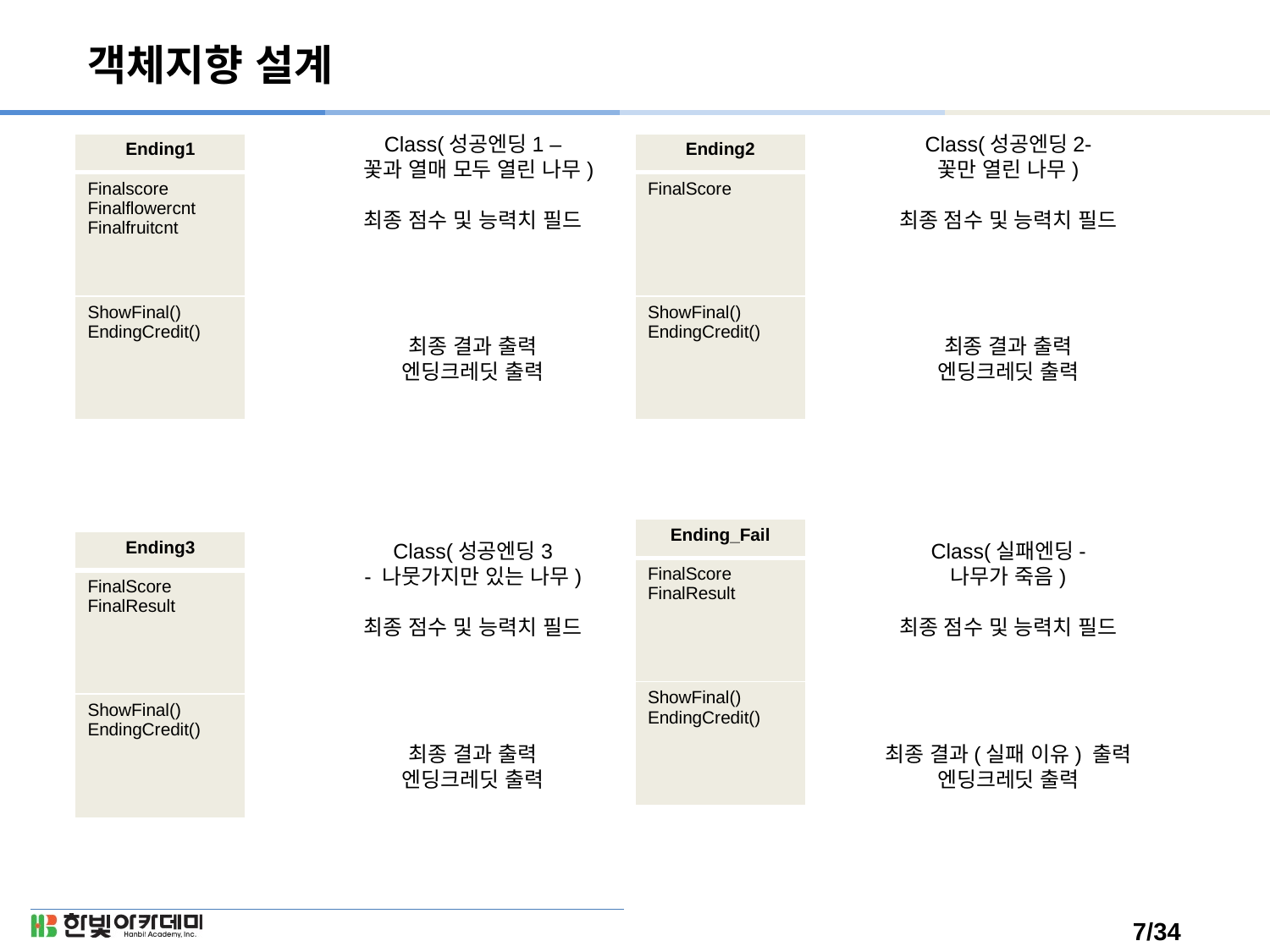

# 객체지향 설계
Class(성공엔딩1 –
 꽃과 열매 모두 열린 나무)

최종 점수 및 능력치 필드

최종 결과 출력
엔딩크레딧 출력

Class(성공엔딩2-
꽃만 열린 나무)

최종 점수 및 능력치 필드

최종 결과 출력
엔딩크레딧 출력

| Ending2 |
| --- |
| FinalScore |
| ShowFinal() EndingCredit() |
| Ending1 |
| --- |
| Finalscore Finalflowercnt Finalfruitcnt |
| ShowFinal() EndingCredit() |
| Ending\_Fail |
| --- |
| FinalScore FinalResult |
| ShowFinal() EndingCredit() |
| Ending3 |
| --- |
| FinalScore FinalResult |
| ShowFinal() EndingCredit() |
Class(성공엔딩3
- 나뭇가지만 있는 나무)

최종 점수 및 능력치 필드

최종 결과 출력
엔딩크레딧 출력

Class(실패엔딩-
나무가 죽음)

최종 점수 및 능력치 필드

최종 결과(실패 이유) 출력
엔딩크레딧 출력